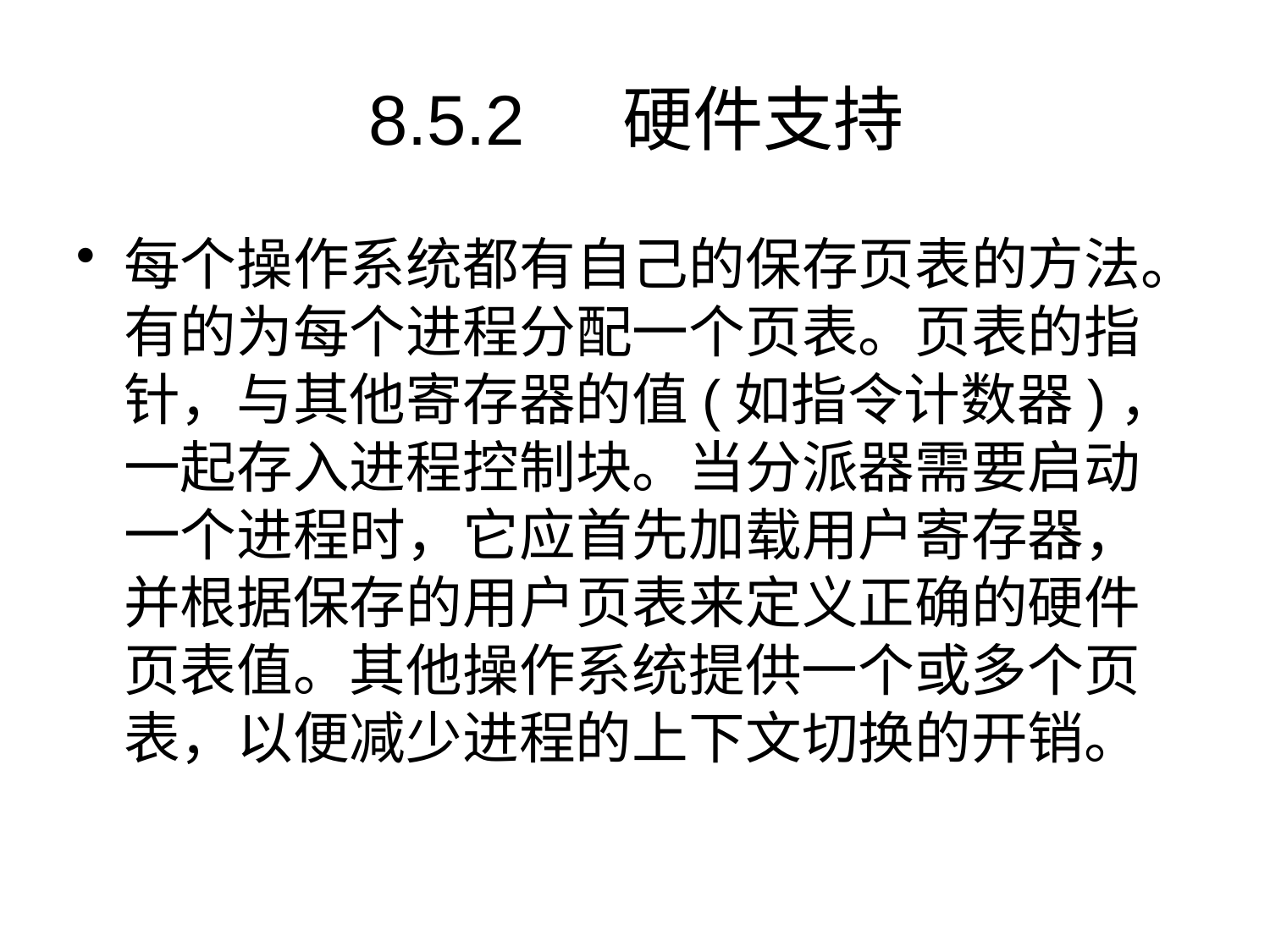

# 8.5.2	硬件支持
每个操作系统都有自己的保存页表的方法。有的为每个进程分配一个页表。页表的指针，与其他寄存器的值(如指令计数器)，一起存入进程控制块。当分派器需要启动一个进程时，它应首先加载用户寄存器，并根据保存的用户页表来定义正确的硬件页表值。其他操作系统提供一个或多个页表，以便减少进程的上下文切换的开销。